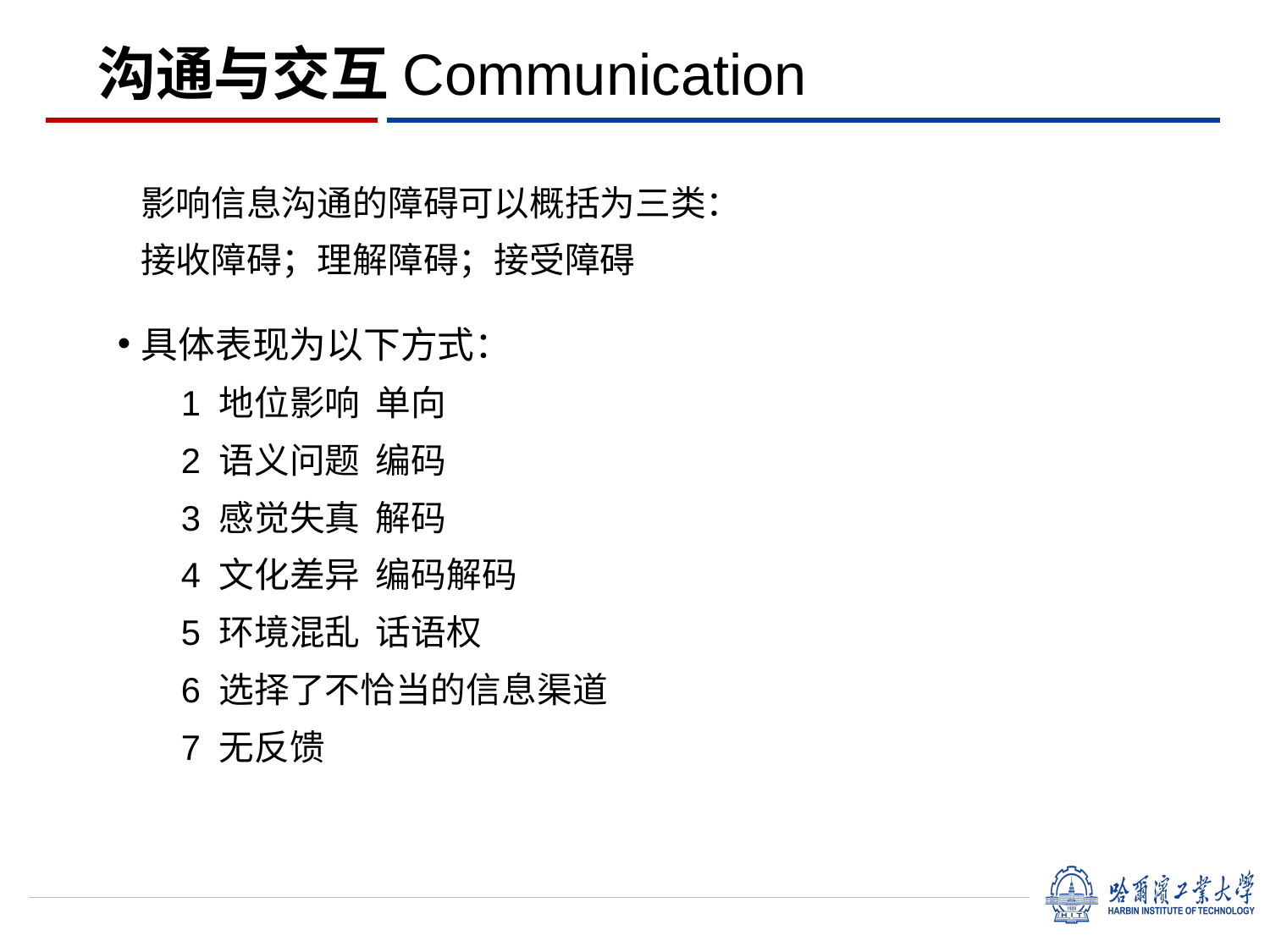

# 沟通与交互Communication
影响信息沟通的障碍可以概括为三类：
接收障碍；理解障碍；接受障碍
具体表现为以下方式：
1 地位影响  单向
2 语义问题  编码
3 感觉失真  解码
4 文化差异  编码解码
5 环境混乱  话语权
6 选择了不恰当的信息渠道
7 无反馈